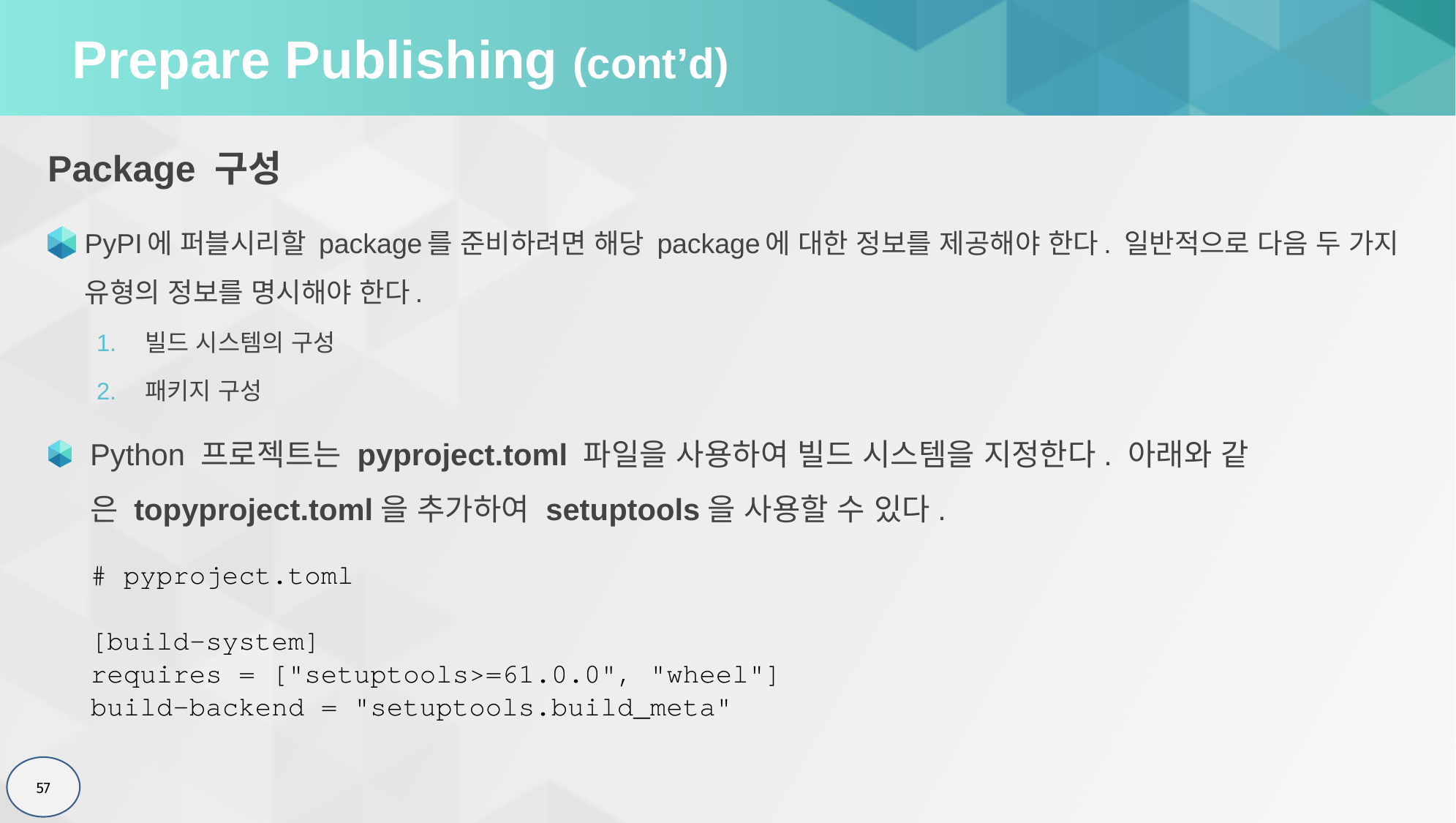

# Prepare Publishing (cont’d)
Package 구성
PyPI에 퍼블시리할 package를 준비하려면 해당 package에 대한 정보를 제공해야 한다. 일반적으로 다음 두 가지 유형의 정보를 명시해야 한다.
빌드 시스템의 구성
패키지 구성
Python 프로젝트는 pyproject.toml 파일을 사용하여 빌드 시스템을 지정한다. 아래와 같은 topyproject.toml을 추가하여 setuptools을 사용할 수 있다.
# pyproject.toml

[build-system]
requires = ["setuptools>=61.0.0", "wheel"]
build-backend = "setuptools.build_meta"